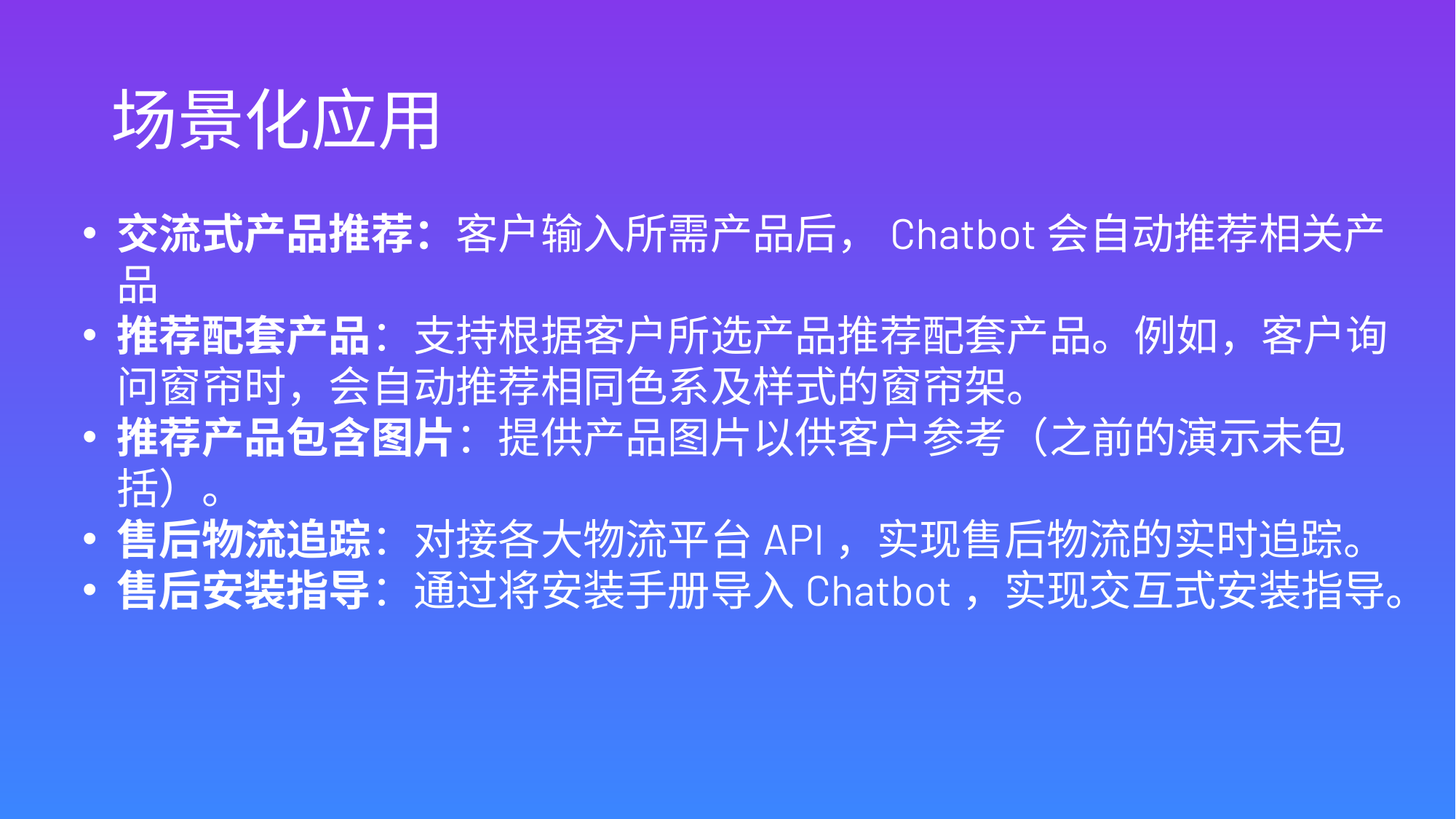

# 场景化应用
交流式产品推荐：客户输入所需产品后，Chatbot会自动推荐相关产品
推荐配套产品：支持根据客户所选产品推荐配套产品。例如，客户询问窗帘时，会自动推荐相同色系及样式的窗帘架。
推荐产品包含图片：提供产品图片以供客户参考（之前的演示未包括）。
售后物流追踪：对接各大物流平台API，实现售后物流的实时追踪。
售后安装指导：通过将安装手册导入Chatbot，实现交互式安装指导。